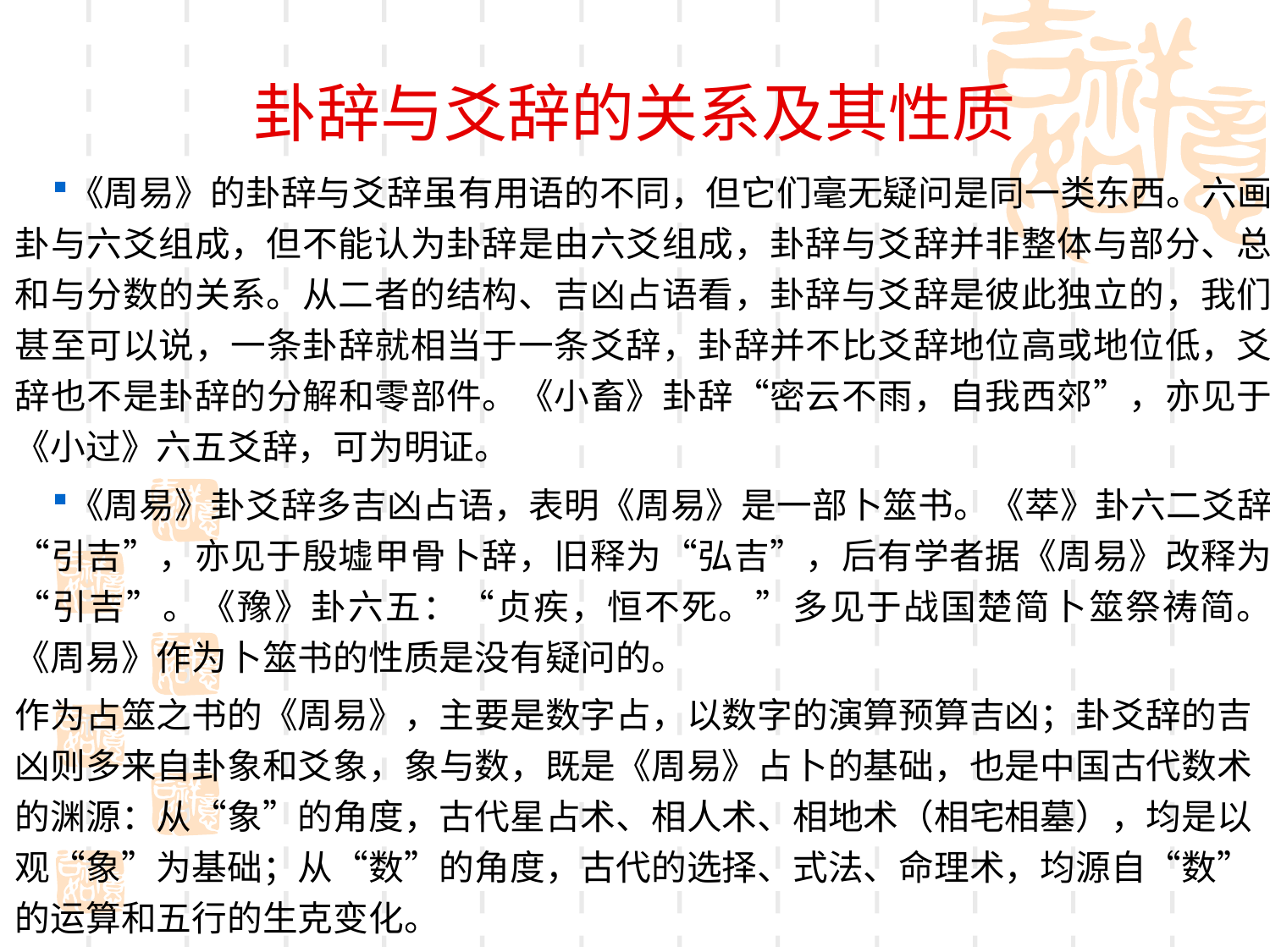

# 卦辞与爻辞的关系及其性质
《周易》的卦辞与爻辞虽有用语的不同，但它们毫无疑问是同一类东西。六画卦与六爻组成，但不能认为卦辞是由六爻组成，卦辞与爻辞并非整体与部分、总和与分数的关系。从二者的结构、吉凶占语看，卦辞与爻辞是彼此独立的，我们甚至可以说，一条卦辞就相当于一条爻辞，卦辞并不比爻辞地位高或地位低，爻辞也不是卦辞的分解和零部件。《小畜》卦辞“密云不雨，自我西郊”，亦见于《小过》六五爻辞，可为明证。
《周易》卦爻辞多吉凶占语，表明《周易》是一部卜筮书。《萃》卦六二爻辞“引吉”，亦见于殷墟甲骨卜辞，旧释为“弘吉”，后有学者据《周易》改释为“引吉”。《豫》卦六五：“贞疾，恒不死。”多见于战国楚简卜筮祭祷简。《周易》作为卜筮书的性质是没有疑问的。
作为占筮之书的《周易》，主要是数字占，以数字的演算预算吉凶；卦爻辞的吉凶则多来自卦象和爻象，象与数，既是《周易》占卜的基础，也是中国古代数术的渊源：从“象”的角度，古代星占术、相人术、相地术（相宅相墓），均是以观“象”为基础；从“数”的角度，古代的选择、式法、命理术，均源自“数”的运算和五行的生克变化。